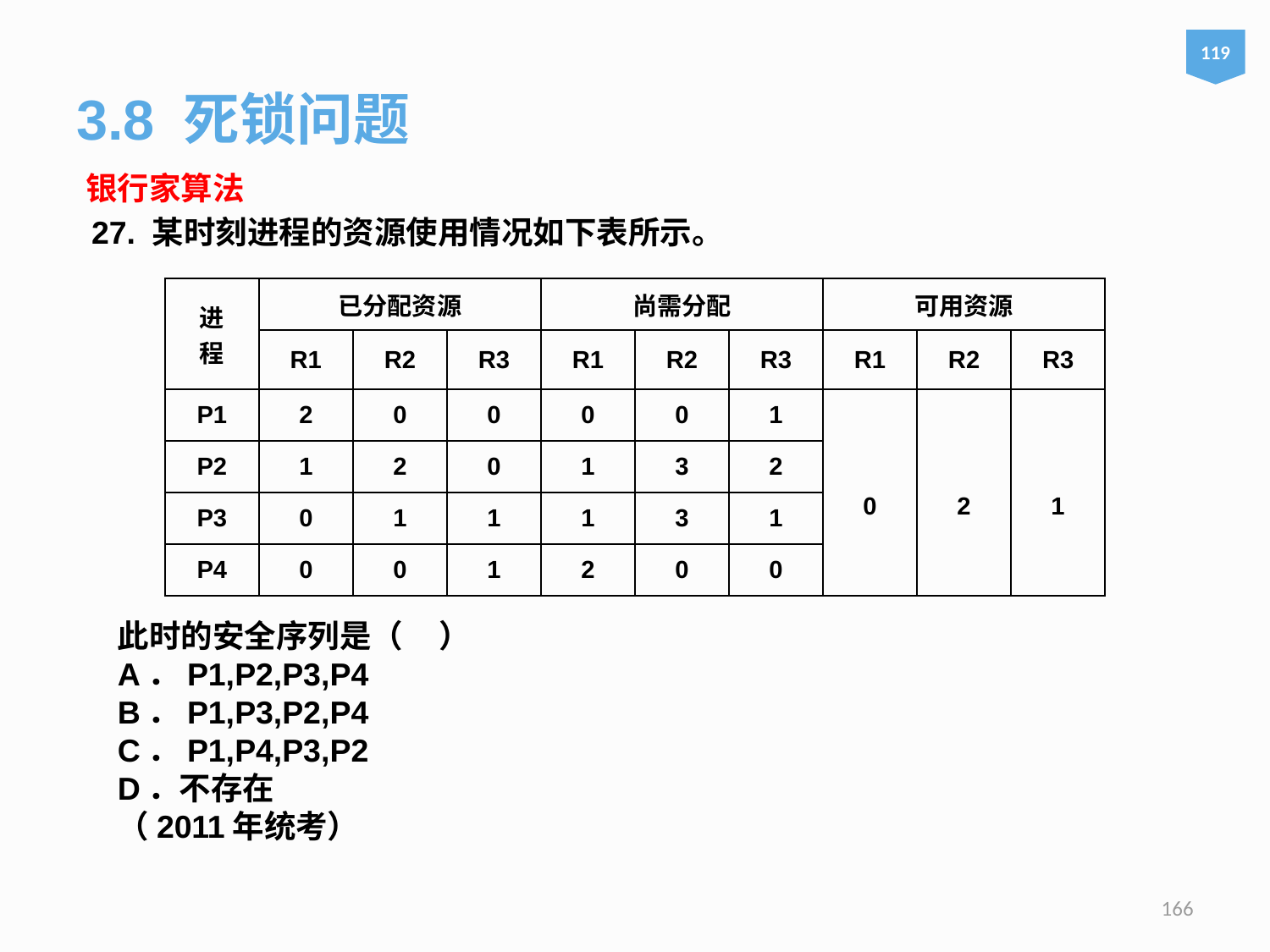

119
3.8 死锁问题
银行家算法

27. 某时刻进程的资源使用情况如下表所示。
| 进 程 | 已分配资源 |  |  | 尚需分配 |  |  | 可用资源 |  |  |
| --- | --- | --- | --- | --- | --- | --- | --- | --- | --- |
|  | R1 | R2 | R3 | R1 | R2 | R3 | R1 | R2 | R3 |
| P1 | 2 | 0 | 0 | 0 | 0 | 1 | 0 | 2 | 1 |
| P2 | 1 | 2 | 0 | 1 | 3 | 2 |  |  |  |
| P3 | 0 | 1 | 1 | 1 | 3 | 1 |  |  |  |
| P4 | 0 | 0 | 1 | 2 | 0 | 0 |  |  |  |
此时的安全序列是（     ）
A．P1,P2,P3,P4
B．P1,P3,P2,P4
C．P1,P4,P3,P2
D．不存在
（2011年统考）
166